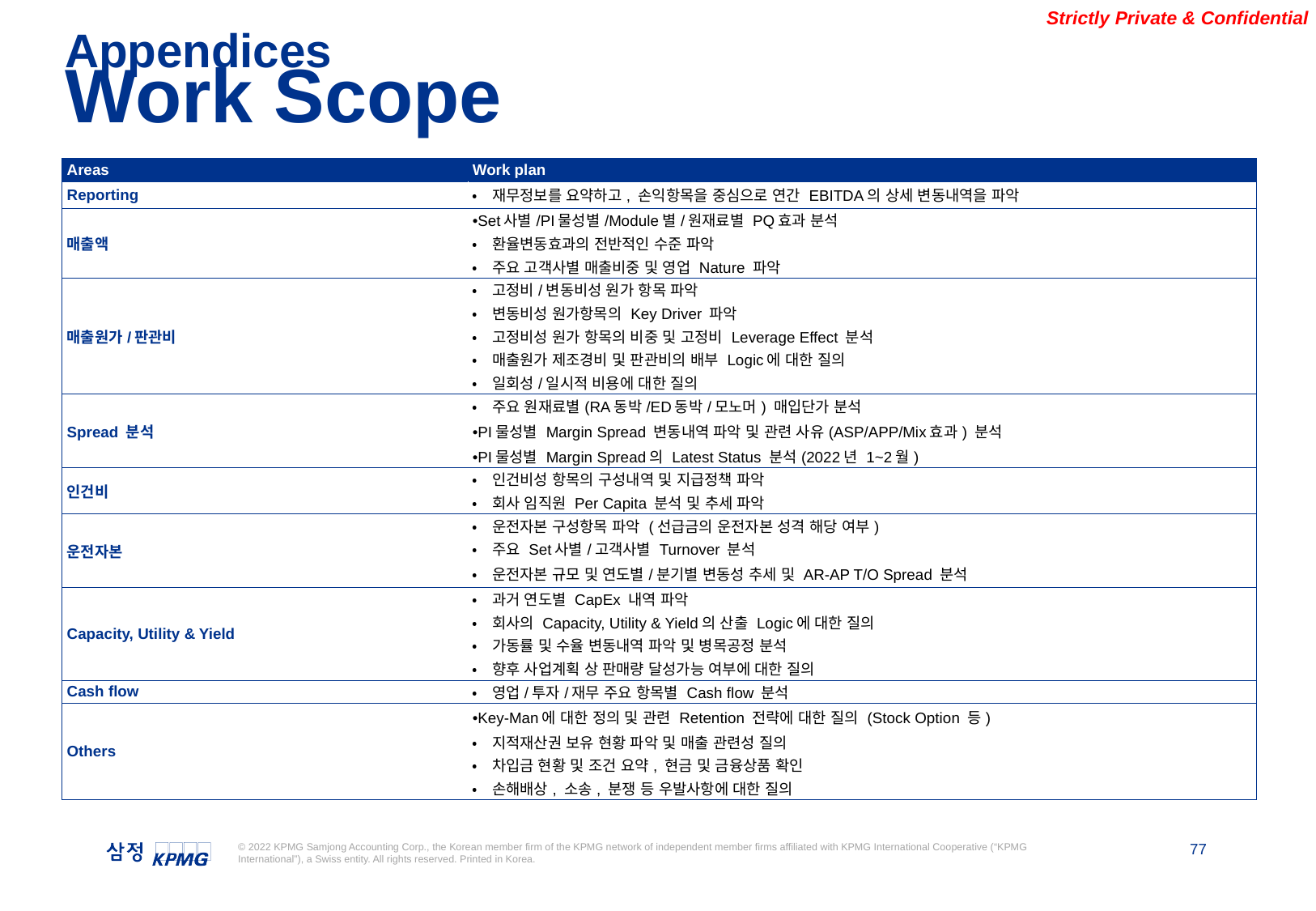

Appendices
Work Scope
| Areas | Work plan |
| --- | --- |
| Reporting | •재무정보를 요약하고, 손익항목을 중심으로 연간 EBITDA의 상세 변동내역을 파악 |
| 매출액 | •Set사별/PI물성별/Module별/원재료별 PQ효과 분석 |
|  | •환율변동효과의 전반적인 수준 파악 |
|  | •주요 고객사별 매출비중 및 영업 Nature 파악 |
| 매출원가/판관비 | •고정비/변동비성 원가 항목 파악 |
|  | •변동비성 원가항목의 Key Driver 파악 |
|  | •고정비성 원가 항목의 비중 및 고정비 Leverage Effect 분석 |
|  | •매출원가 제조경비 및 판관비의 배부 Logic에 대한 질의 |
|  | •일회성/일시적 비용에 대한 질의 |
| Spread 분석 | •주요 원재료별(RA동박/ED동박/모노머) 매입단가 분석 |
|  | •PI물성별 Margin Spread 변동내역 파악 및 관련 사유(ASP/APP/Mix효과) 분석 |
|  | •PI물성별 Margin Spread의 Latest Status 분석(2022년 1~2월) |
| 인건비 | •인건비성 항목의 구성내역 및 지급정책 파악 |
|  | •회사 임직원 Per Capita 분석 및 추세 파악 |
| 운전자본 | •운전자본 구성항목 파악 (선급금의 운전자본 성격 해당 여부) |
|  | •주요 Set사별/고객사별 Turnover 분석 |
|  | •운전자본 규모 및 연도별/분기별 변동성 추세 및 AR-AP T/O Spread 분석 |
| Capacity, Utility & Yield | •과거 연도별 CapEx 내역 파악 |
|  | •회사의 Capacity, Utility & Yield의 산출 Logic에 대한 질의 |
|  | •가동률 및 수율 변동내역 파악 및 병목공정 분석 |
|  | •향후 사업계획 상 판매량 달성가능 여부에 대한 질의 |
| Cash flow | •영업/투자/재무 주요 항목별 Cash flow 분석 |
| Others | •Key-Man에 대한 정의 및 관련 Retention 전략에 대한 질의 (Stock Option 등) |
|  | •지적재산권 보유 현황 파악 및 매출 관련성 질의 |
|  | •차입금 현황 및 조건 요약, 현금 및 금융상품 확인 |
|  | •손해배상, 소송, 분쟁 등 우발사항에 대한 질의 |